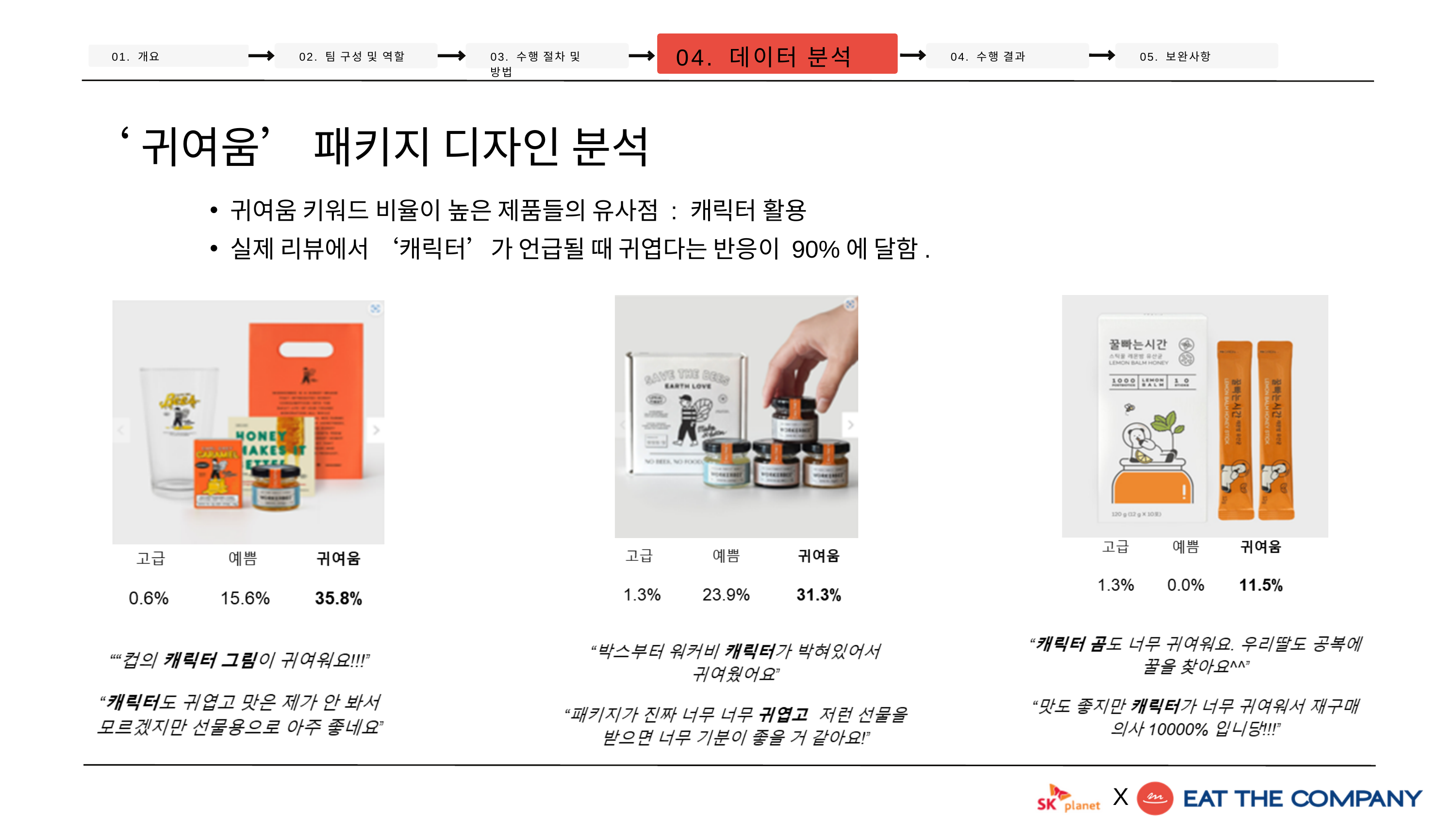

04. 데이터 분석

01. 개요

02. 팀 구성 및 역할

03. 수행 절차 및 방법

04. 수행 결과

05. 보완사항

귀여움 키워드 비율이 높은 제품들의 유사점 : 캐릭터 활용

실제 리뷰에서 ‘캐릭터’가 언급될 때 귀엽다는 반응이 90%에 달함.

‘귀여움’ 패키지 디자인 분석

X